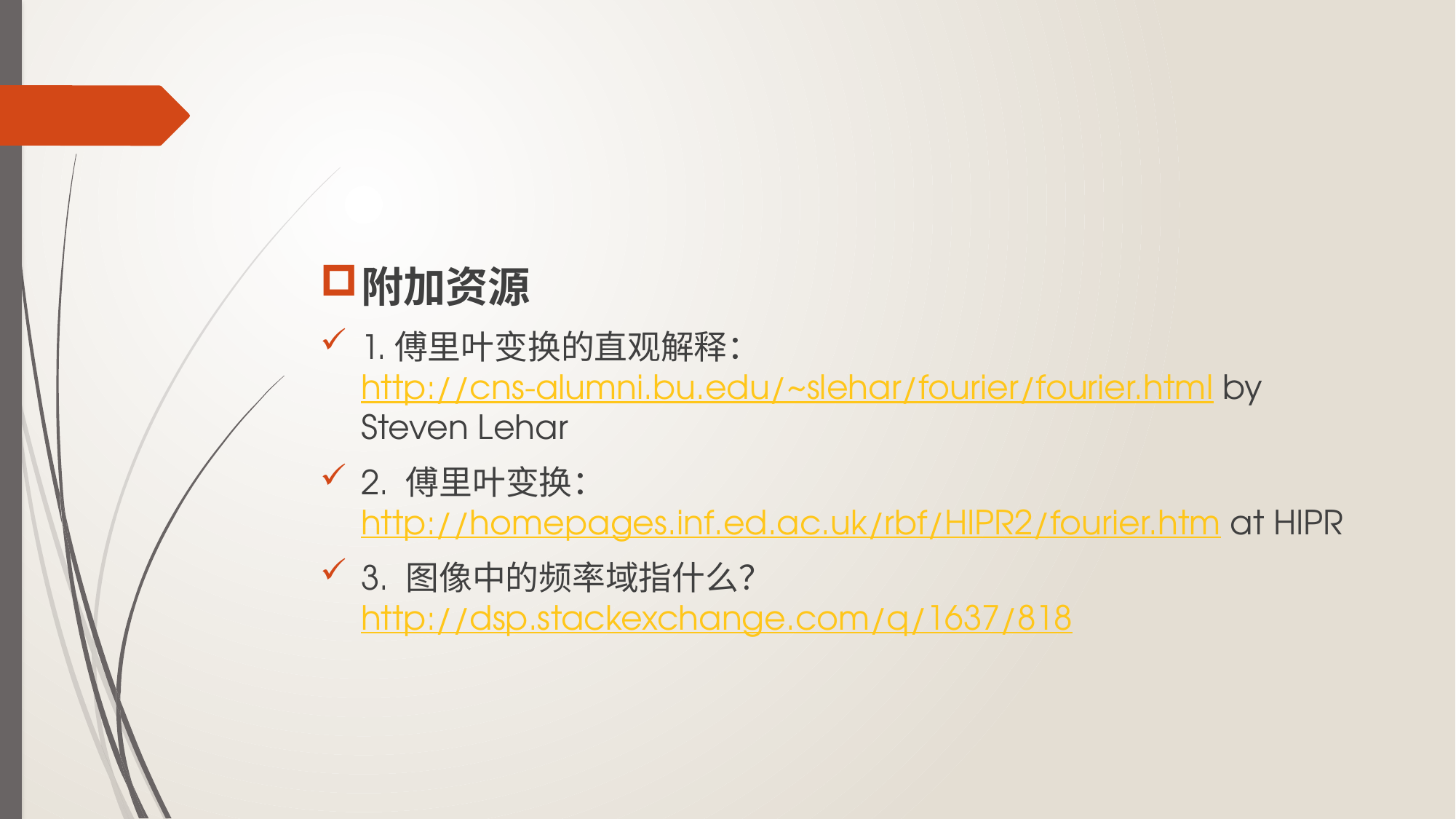

#
附加资源
1.傅里叶变换的直观解释：http://cns-alumni.bu.edu/~slehar/fourier/fourier.html by Steven Lehar
2. 傅里叶变换：http://homepages.inf.ed.ac.uk/rbf/HIPR2/fourier.htm at HIPR
3. 图像中的频率域指什么？http://dsp.stackexchange.com/q/1637/818